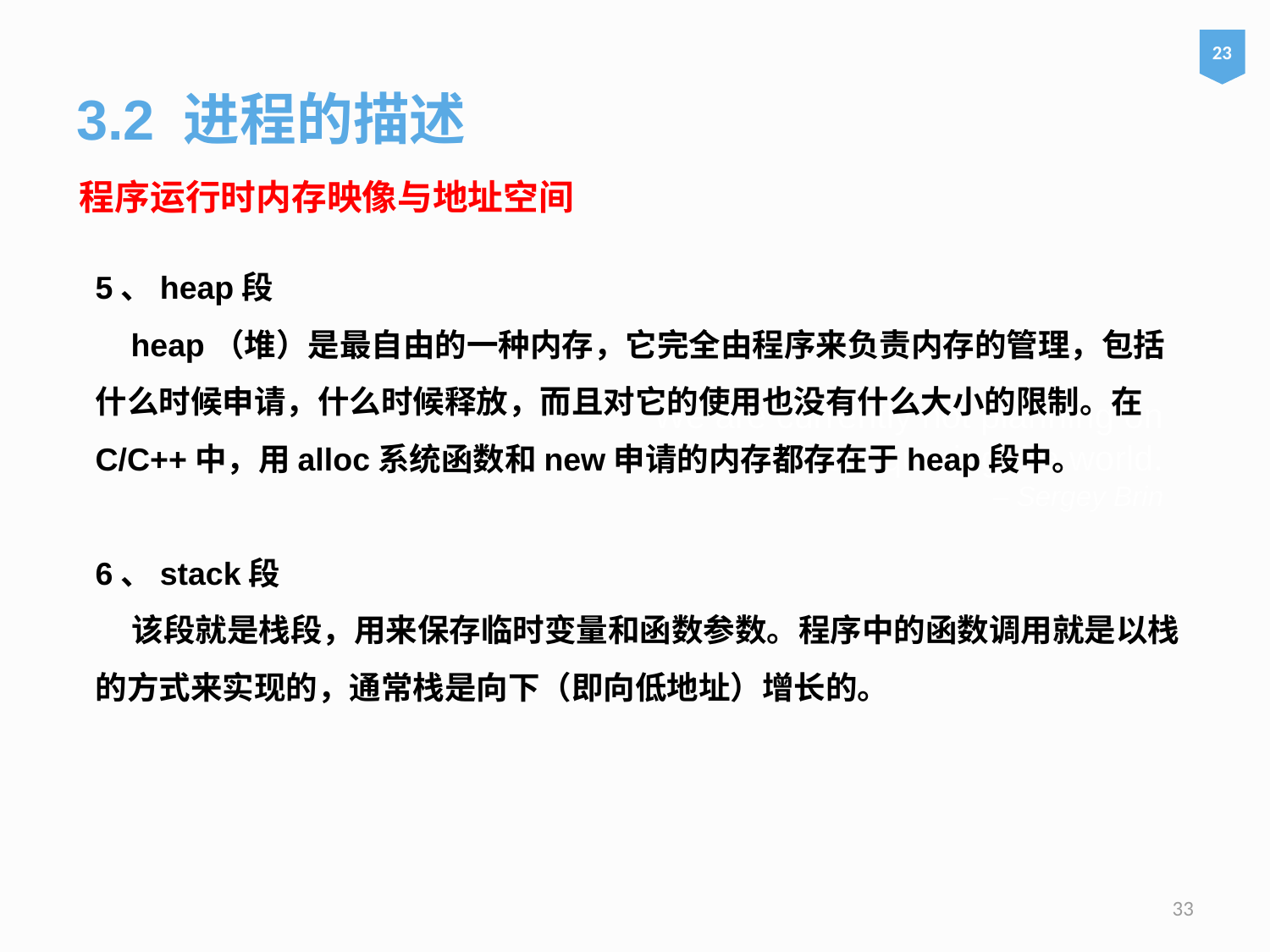

23
3.2 进程的描述
程序运行时内存映像与地址空间
5、heap段
    heap（堆）是最自由的一种内存，它完全由程序来负责内存的管理，包括什么时候申请，什么时候释放，而且对它的使用也没有什么大小的限制。在C/C++中，用alloc系统函数和new申请的内存都存在于heap段中。

6、stack段
    该段就是栈段，用来保存临时变量和函数参数。程序中的函数调用就是以栈的方式来实现的，通常栈是向下（即向低地址）增长的。
# We are currently not planning on conquering the world. – Sergey Brin
33